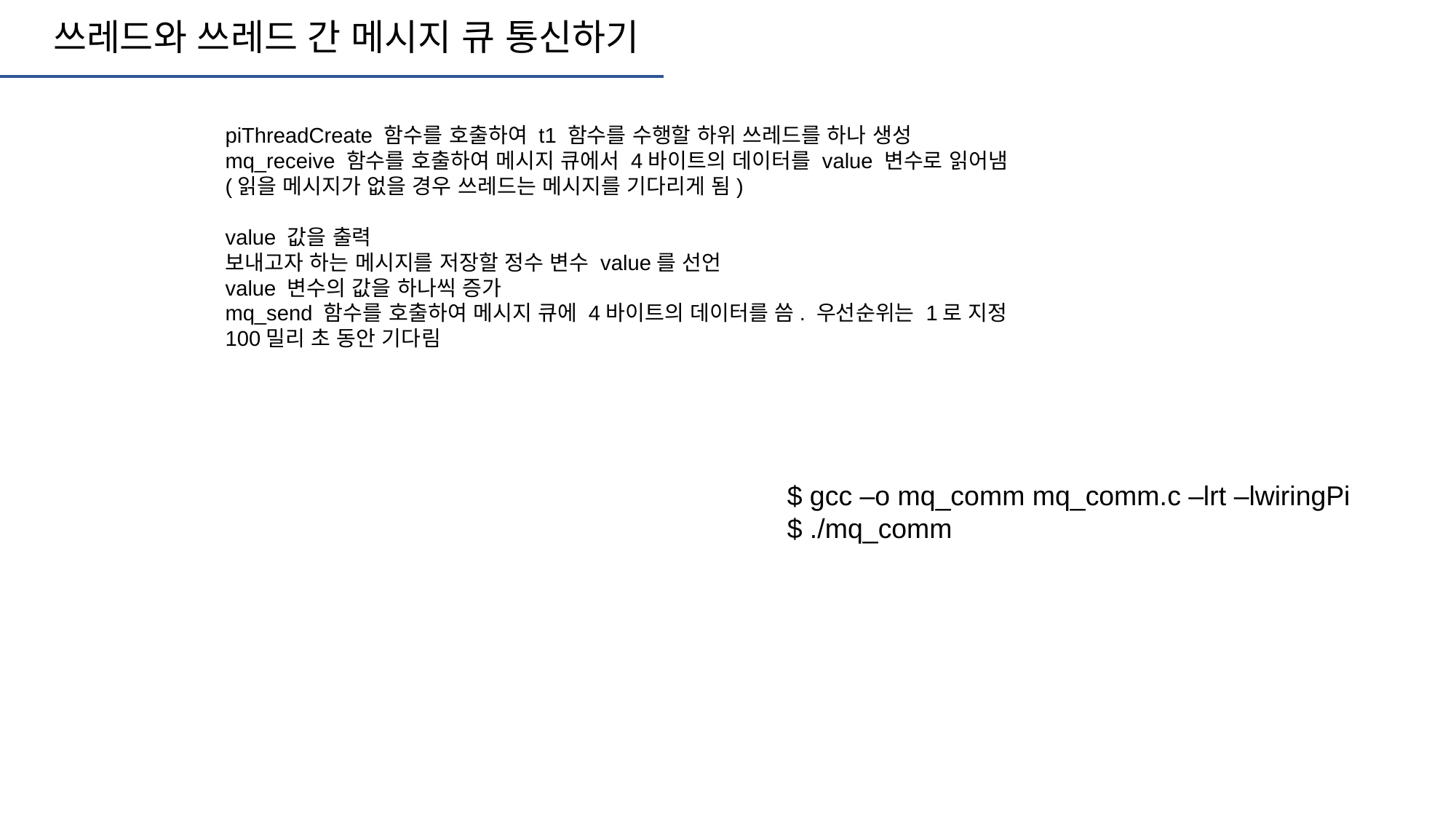

쓰레드와 쓰레드 간 메시지 큐 통신하기
piThreadCreate 함수를 호출하여 t1 함수를 수행할 하위 쓰레드를 하나 생성
mq_receive 함수를 호출하여 메시지 큐에서 4바이트의 데이터를 value 변수로 읽어냄
(읽을 메시지가 없을 경우 쓰레드는 메시지를 기다리게 됨)

value 값을 출력
보내고자 하는 메시지를 저장할 정수 변수 value를 선언
value 변수의 값을 하나씩 증가
mq_send 함수를 호출하여 메시지 큐에 4바이트의 데이터를 씀. 우선순위는 1로 지정
100밀리 초 동안 기다림
$ gcc –o mq_comm mq_comm.c –lrt –lwiringPi
$ ./mq_comm